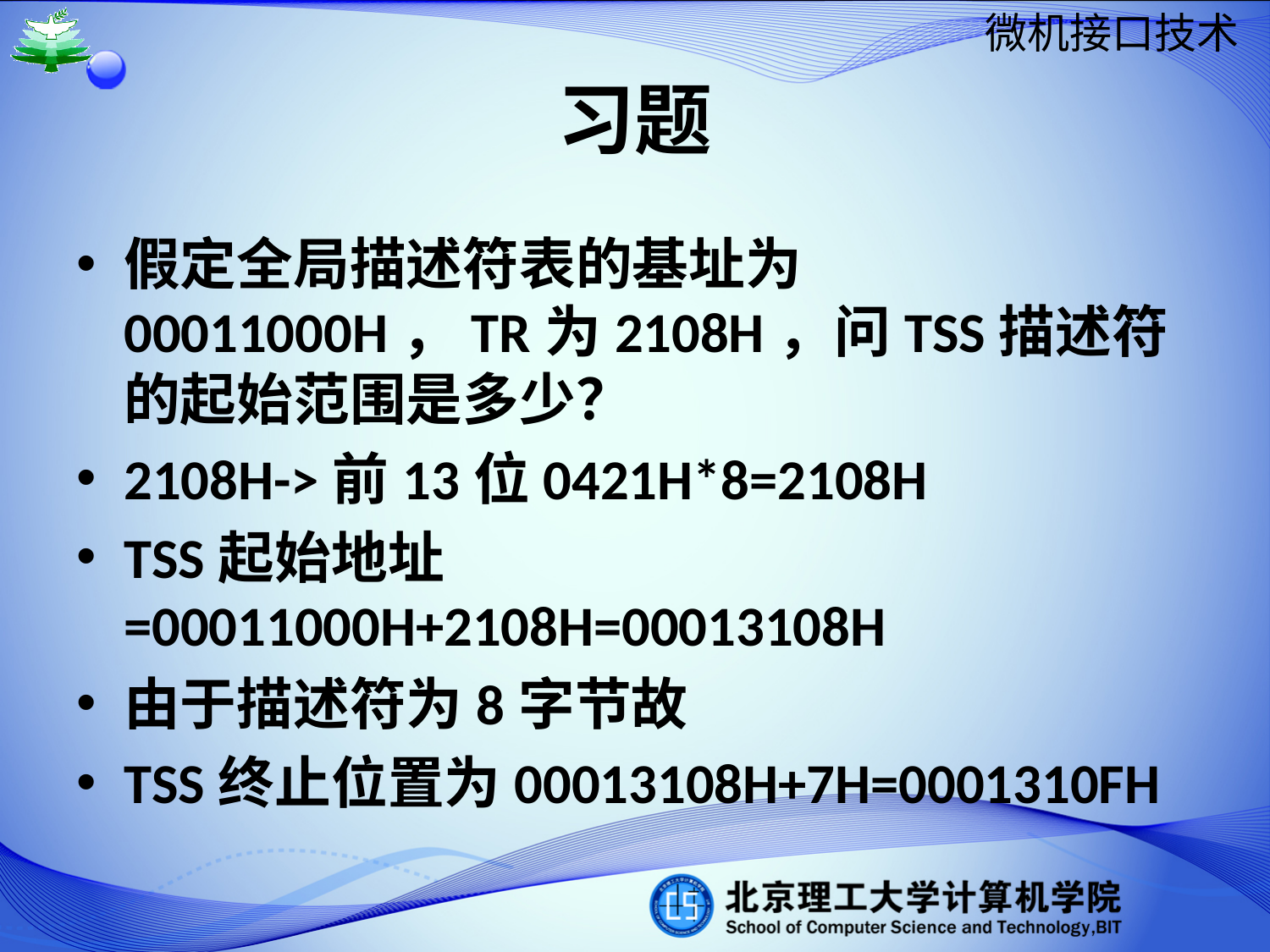

习题
假定全局描述符表的基址为00011000H，TR为2108H，问TSS描述符的起始范围是多少？
2108H->前13位0421H*8=2108H
TSS起始地址=00011000H+2108H=00013108H
由于描述符为8字节故
TSS终止位置为00013108H+7H=0001310FH